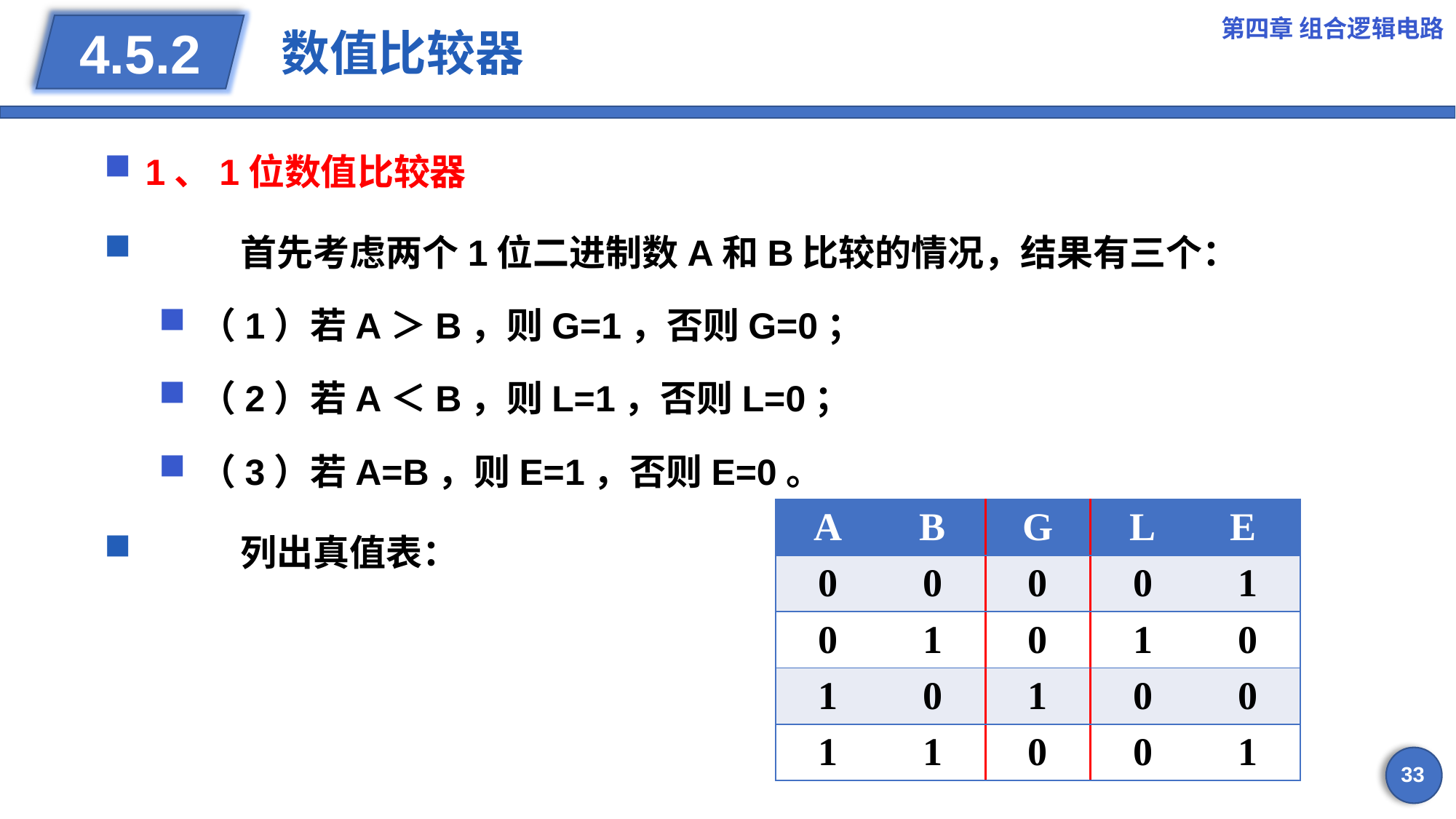

第四章 组合逻辑电路
# 数值比较器
4.5.2
1、1位数值比较器
	首先考虑两个1位二进制数A和B比较的情况，结果有三个：
（1）若A＞B，则G=1，否则G=0；
（2）若A＜B，则L=1，否则L=0；
（3）若A=B，则E=1，否则E=0。
	列出真值表：
| A | B | G | L | E |
| --- | --- | --- | --- | --- |
| 0 | 0 | 0 | 0 | 1 |
| 0 | 1 | 0 | 1 | 0 |
| 1 | 0 | 1 | 0 | 0 |
| 1 | 1 | 0 | 0 | 1 |
33